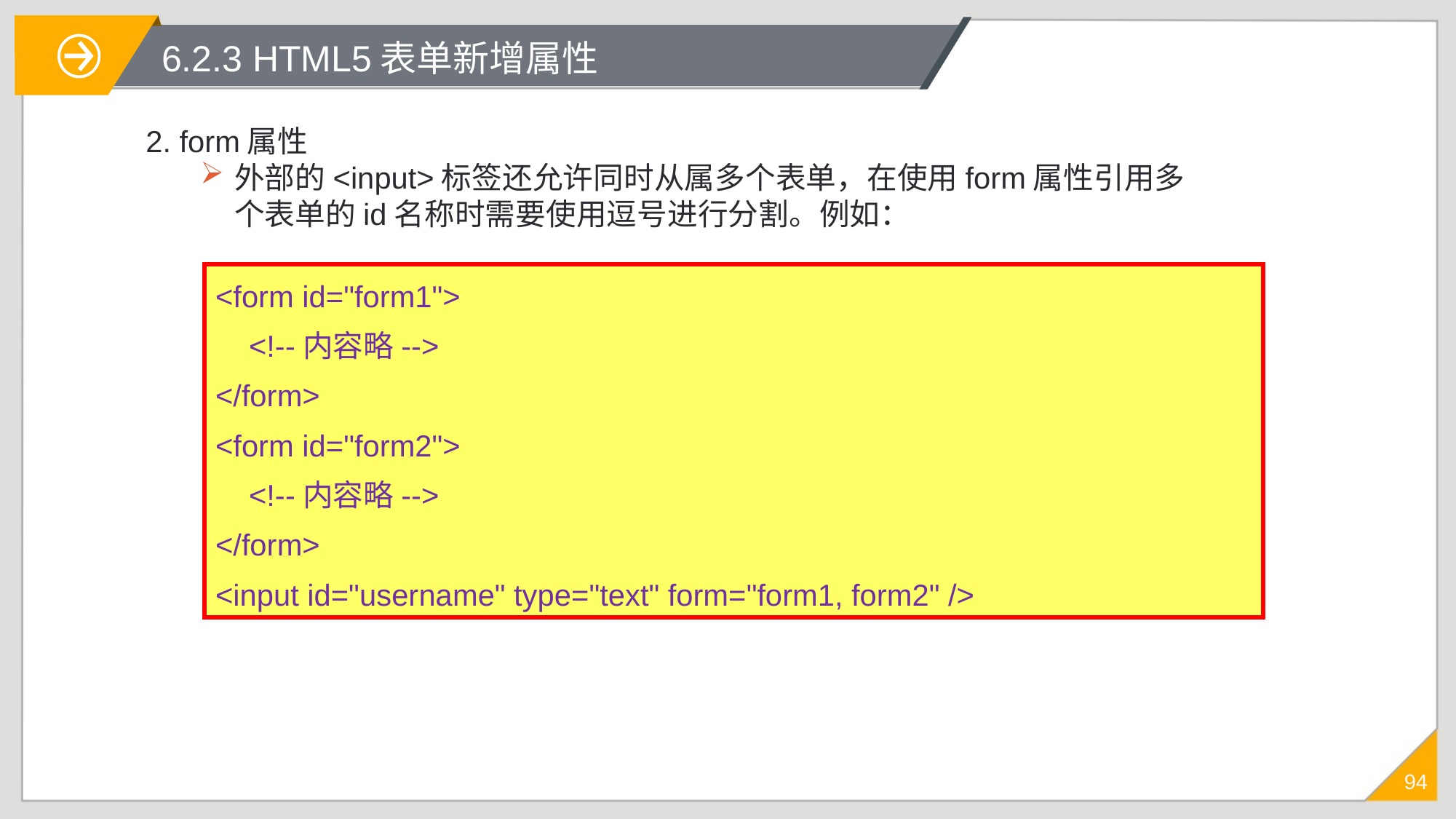

# 6.2.3 HTML5表单新增属性
2. form属性
外部的<input>标签还允许同时从属多个表单，在使用form属性引用多个表单的id名称时需要使用逗号进行分割。例如：

<form id="form1">
    <!--内容略-->
</form>
<form id="form2">
    <!--内容略-->
</form>
<input id="username" type="text" form="form1, form2" />